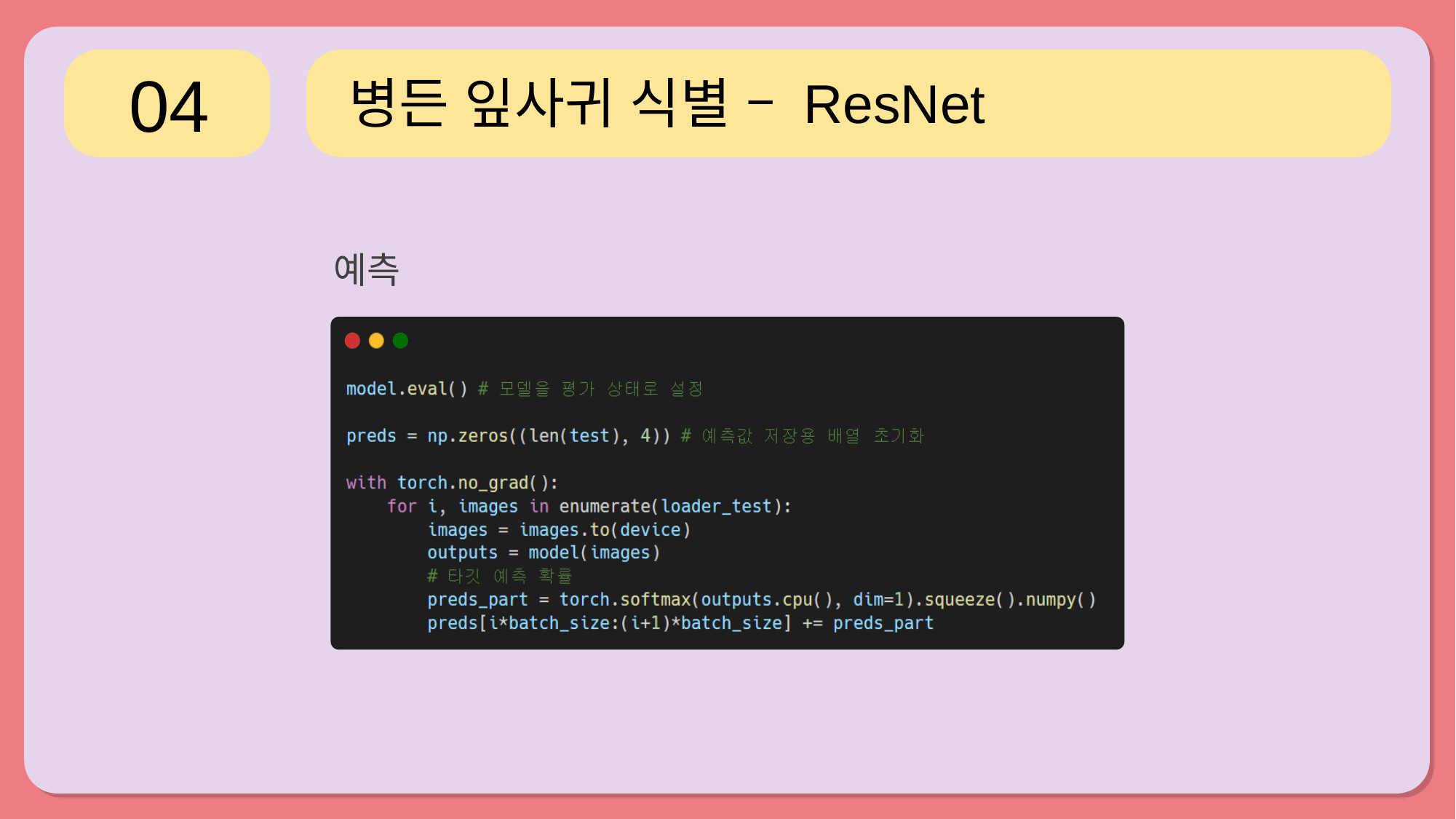

04
병든 잎사귀 식별 – ResNet
예측